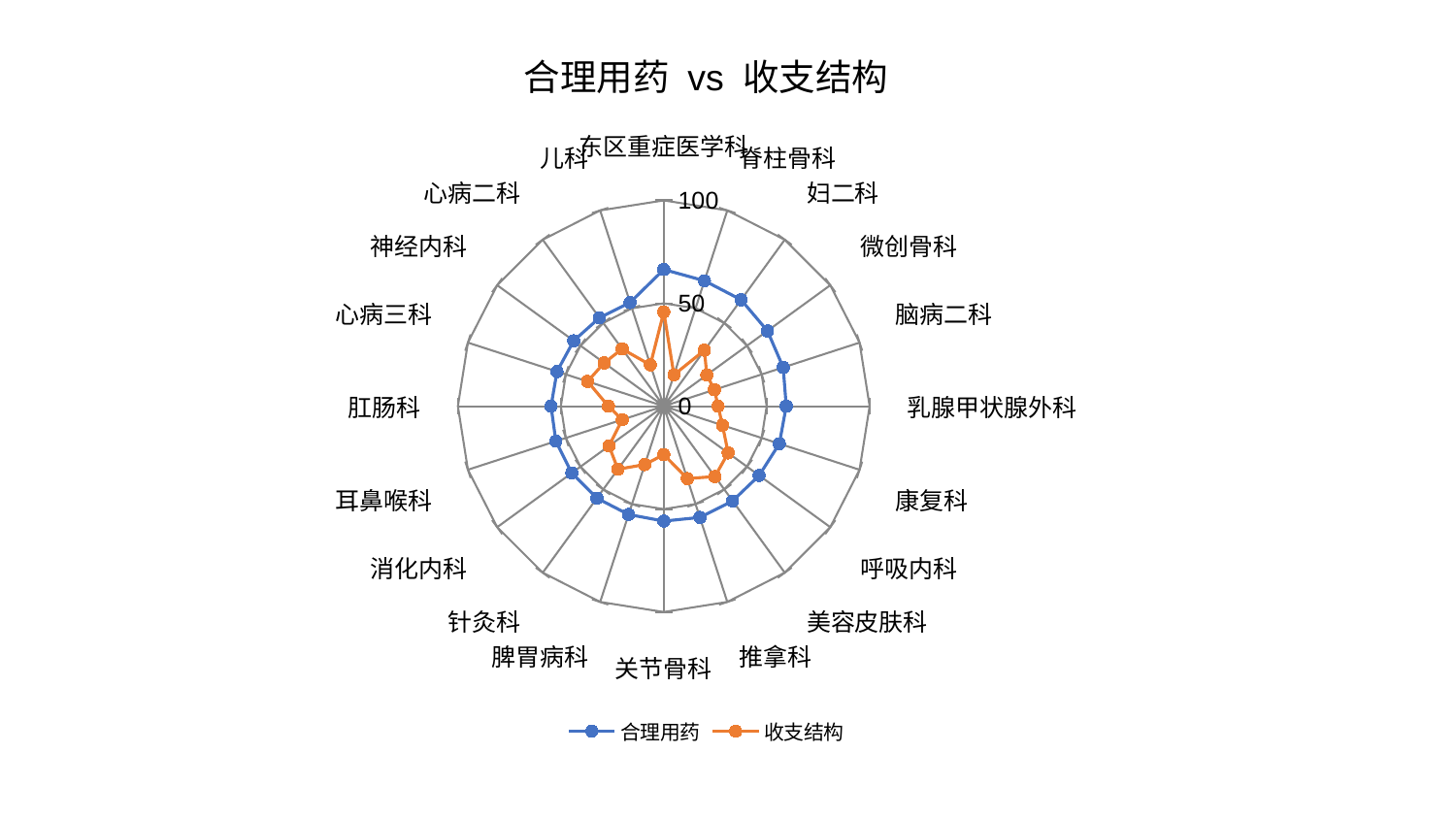

### Chart: 合理用药 vs 收支结构

| Category | 合理用药 | 收支结构 |
|---|---|---|
| 东区重症医学科 | 66.40275853204902 | 45.79604195071576 |
| 脊柱骨科 | 64.07695150608272 | 16.035495341485856 |
| 妇二科 | 63.90587396861257 | 33.59422770175393 |
| 微创骨科 | 62.27314110891604 | 25.85714085596453 |
| 脑病二科 | 61.02542539090928 | 25.89422635554571 |
| 乳腺甲状腺外科 | 59.51042030712701 | 26.39917373199014 |
| 康复科 | 59.056860769024986 | 30.02675823882615 |
| 呼吸内科 | 57.26595770101408 | 38.679416775049795 |
| 美容皮肤科 | 56.929457849237885 | 42.26236787875796 |
| 推拿科 | 56.822443227579285 | 36.992723226979585 |
| 关节骨科 | 55.837486370501125 | 23.544227465632027 |
| 脾胃病科 | 55.339707975446615 | 29.832101419240974 |
| 针灸科 | 55.237845307934684 | 37.86623018657376 |
| 消化内科 | 55.21313928971283 | 32.89360865925496 |
| 耳鼻喉科 | 55.108491997072505 | 21.208695906216455 |
| 肛肠科 | 54.74370149963262 | 26.90882633828569 |
| 心病三科 | 54.52349413146682 | 38.928725525963586 |
| 神经内科 | 54.08054494442165 | 35.78311309722695 |
| 心病二科 | 53.12870481424645 | 34.401813090340845 |
| 儿科 | 52.9723187951036 | 21.090165288863947 |
55